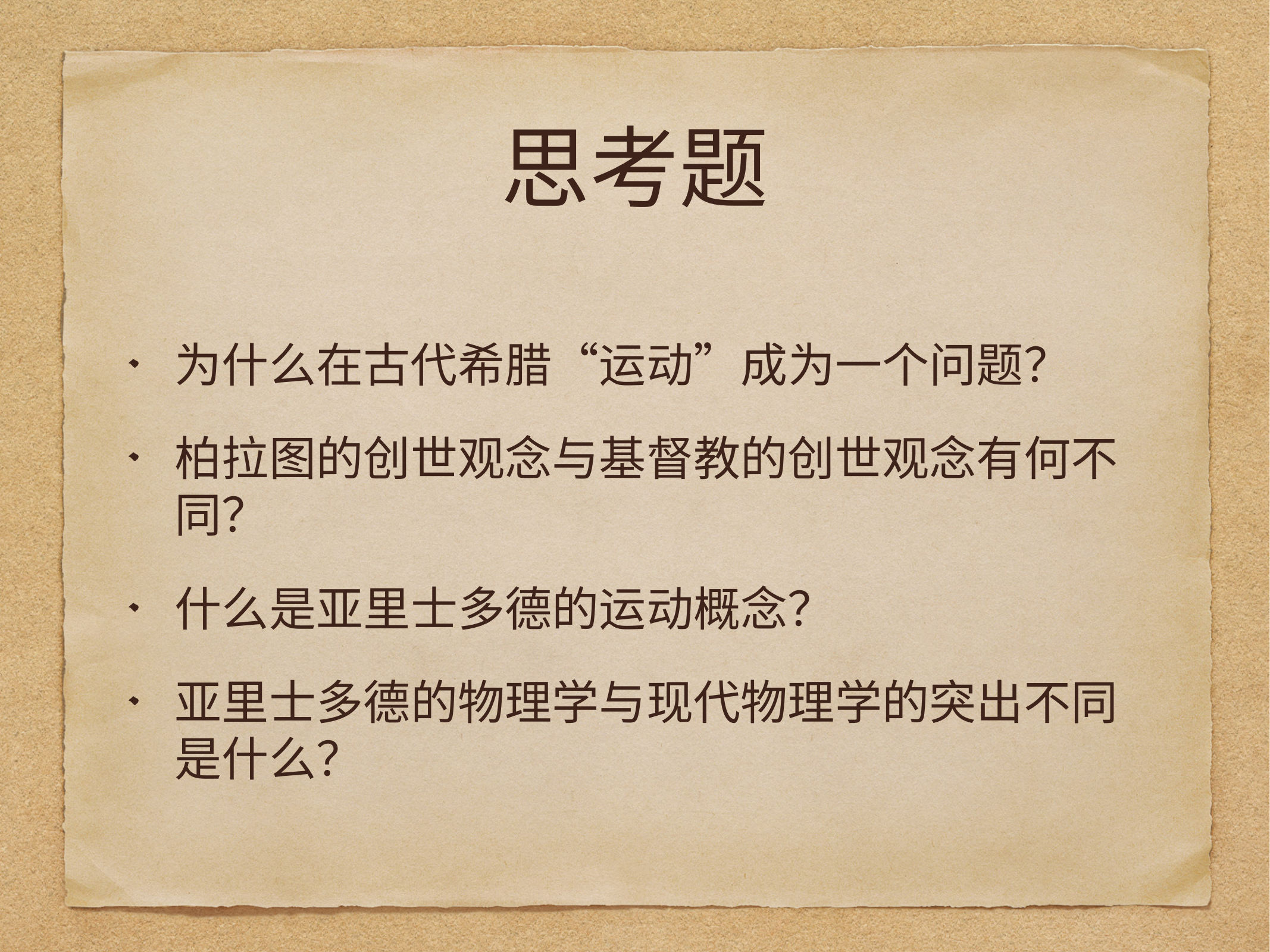

# 思考题
为什么在古代希腊“运动”成为一个问题？
柏拉图的创世观念与基督教的创世观念有何不同？
什么是亚里士多德的运动概念？
亚里士多德的物理学与现代物理学的突出不同是什么？